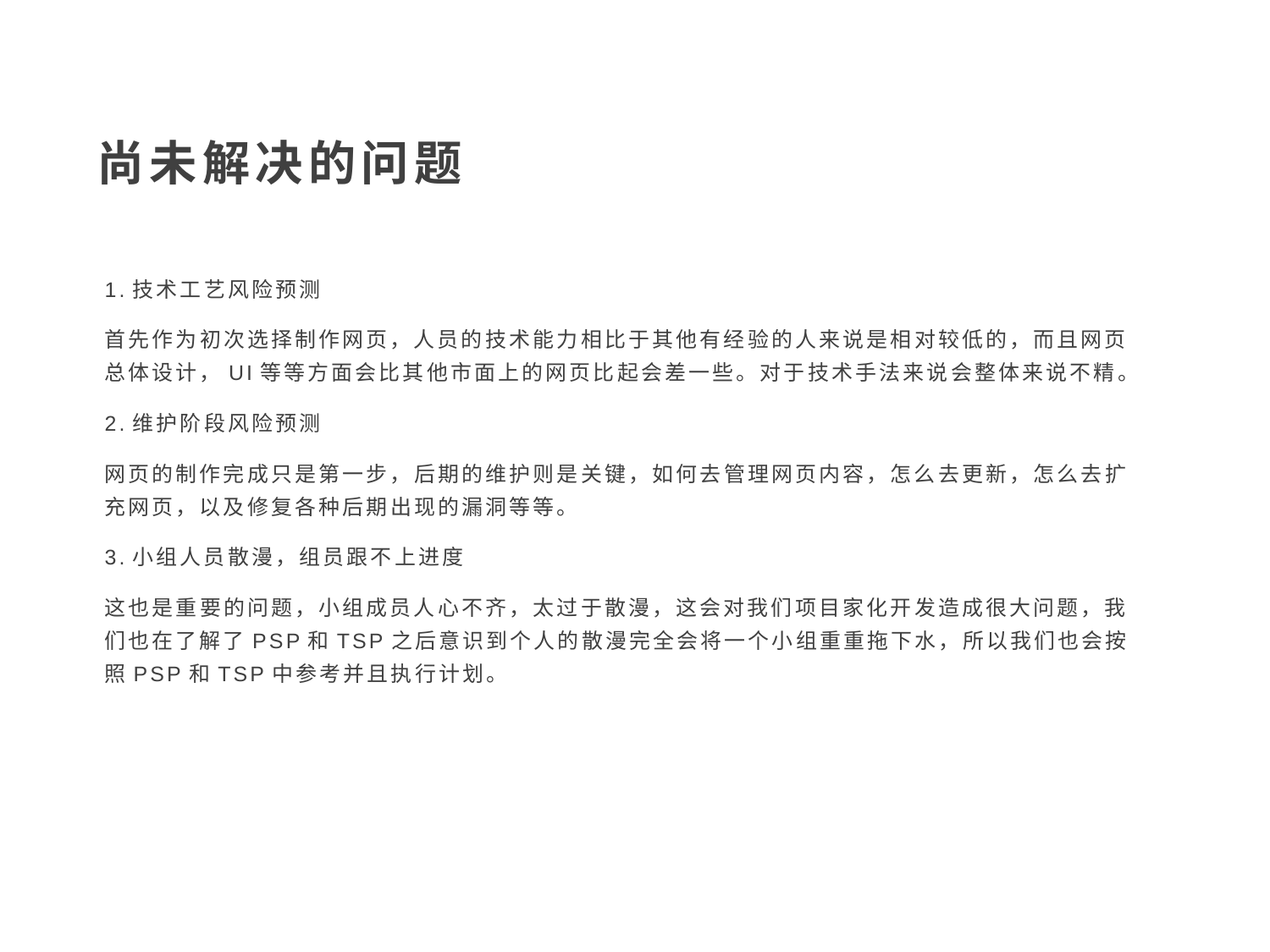

尚未解决的问题
1.技术工艺风险预测
首先作为初次选择制作网页，人员的技术能力相比于其他有经验的人来说是相对较低的，而且网页总体设计，UI等等方面会比其他市面上的网页比起会差一些。对于技术手法来说会整体来说不精。
2.维护阶段风险预测
网页的制作完成只是第一步，后期的维护则是关键，如何去管理网页内容，怎么去更新，怎么去扩充网页，以及修复各种后期出现的漏洞等等。
3.小组人员散漫，组员跟不上进度
这也是重要的问题，小组成员人心不齐，太过于散漫，这会对我们项目家化开发造成很大问题，我们也在了解了PSP和TSP之后意识到个人的散漫完全会将一个小组重重拖下水，所以我们也会按照PSP和TSP中参考并且执行计划。